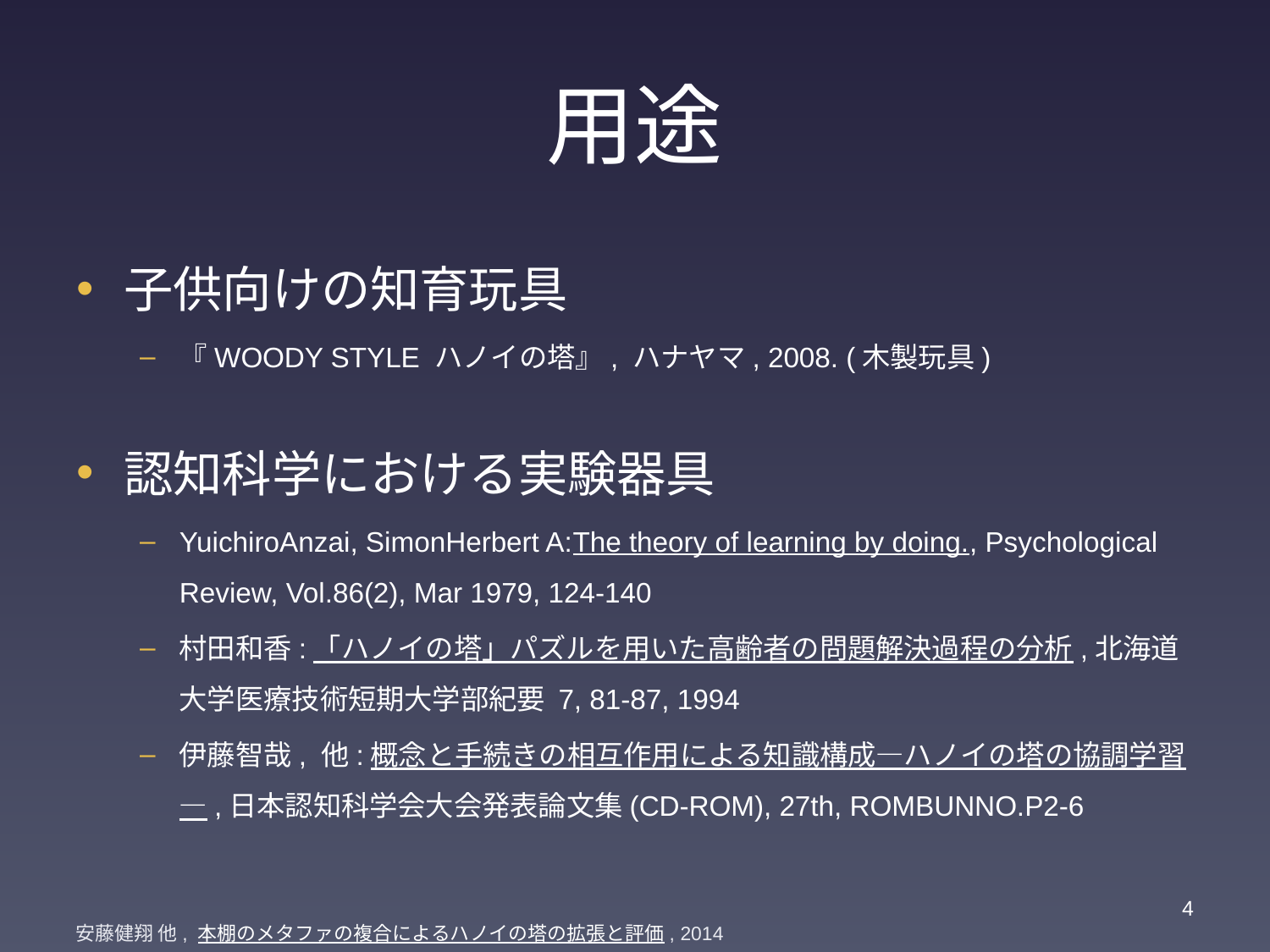

# 用途
子供向けの知育玩具
『WOODY STYLE ハノイの塔』, ハナヤマ, 2008. (木製玩具)
認知科学における実験器具
YuichiroAnzai, SimonHerbert A:The theory of learning by doing., Psychological Review, Vol.86(2), Mar 1979, 124-140
村田和香:「ハノイの塔」パズルを用いた高齢者の問題解決過程の分析,北海道大学医療技術短期大学部紀要 7, 81-87, 1994
伊藤智哉, 他:概念と手続きの相互作用による知識構成―ハノイの塔の協調学習―,日本認知科学会大会発表論文集(CD-ROM), 27th, ROMBUNNO.P2-6
4
安藤健翔 他, 本棚のメタファの複合によるハノイの塔の拡張と評価, 2014